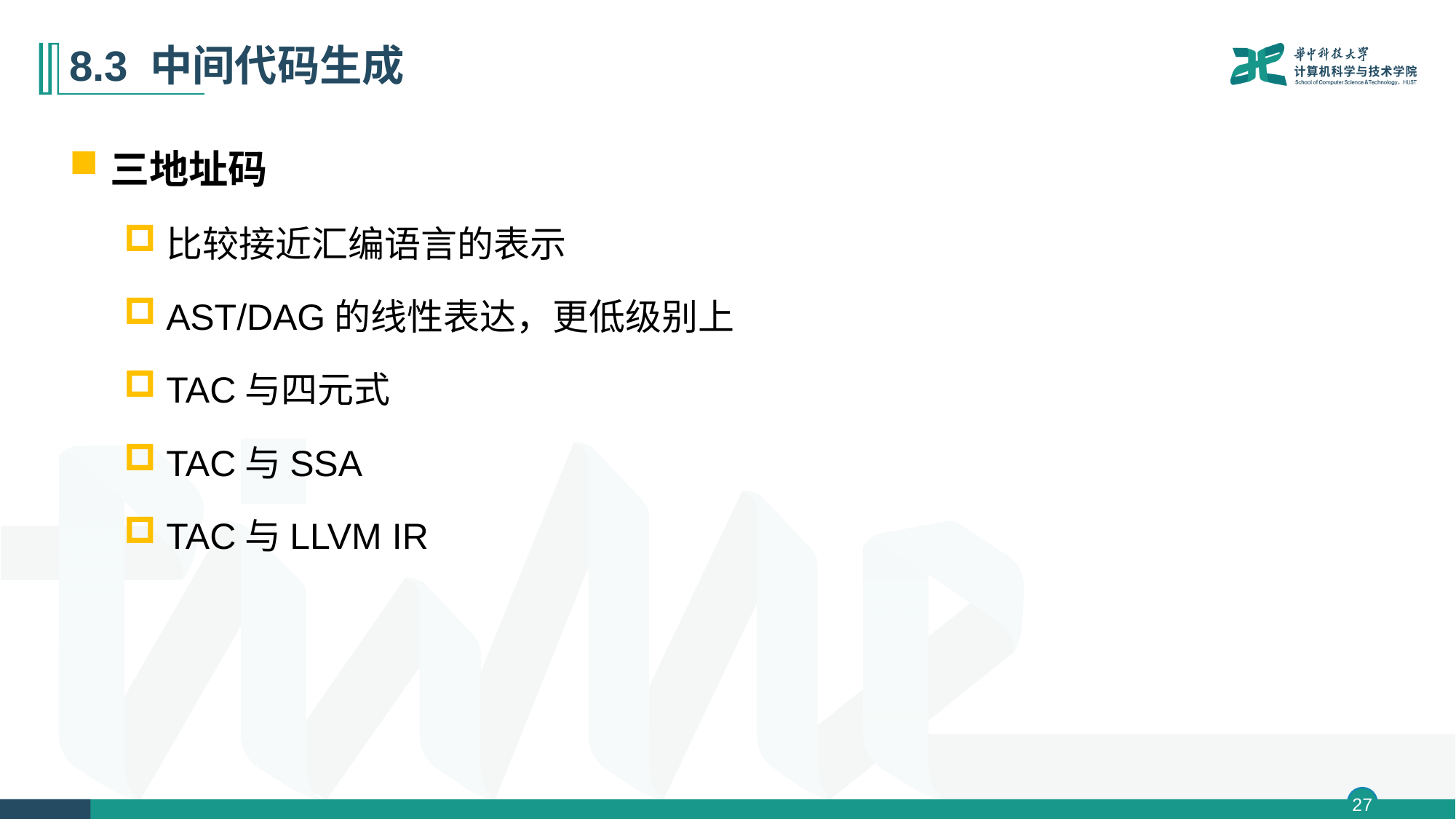

# 8.3 中间代码生成
三地址码
比较接近汇编语言的表示
AST/DAG的线性表达，更低级别上
TAC与四元式
TAC与SSA
TAC与LLVM IR